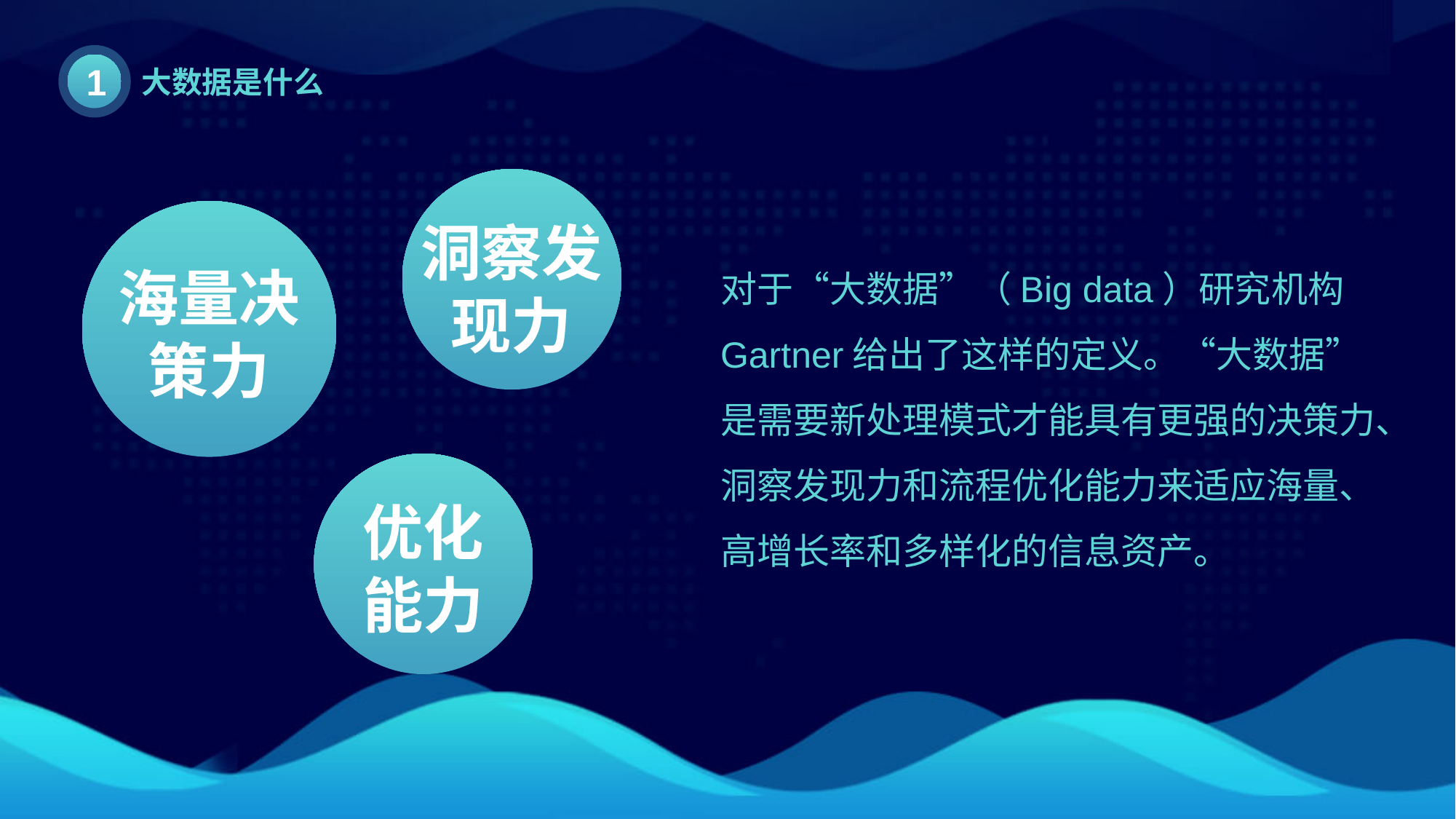

1
大数据是什么

洞察发现力

海量决策力
对于“大数据”（Big data）研究机构Gartner给出了这样的定义。“大数据”是需要新处理模式才能具有更强的决策力、洞察发现力和流程优化能力来适应海量、高增长率和多样化的信息资产。

优化
能力